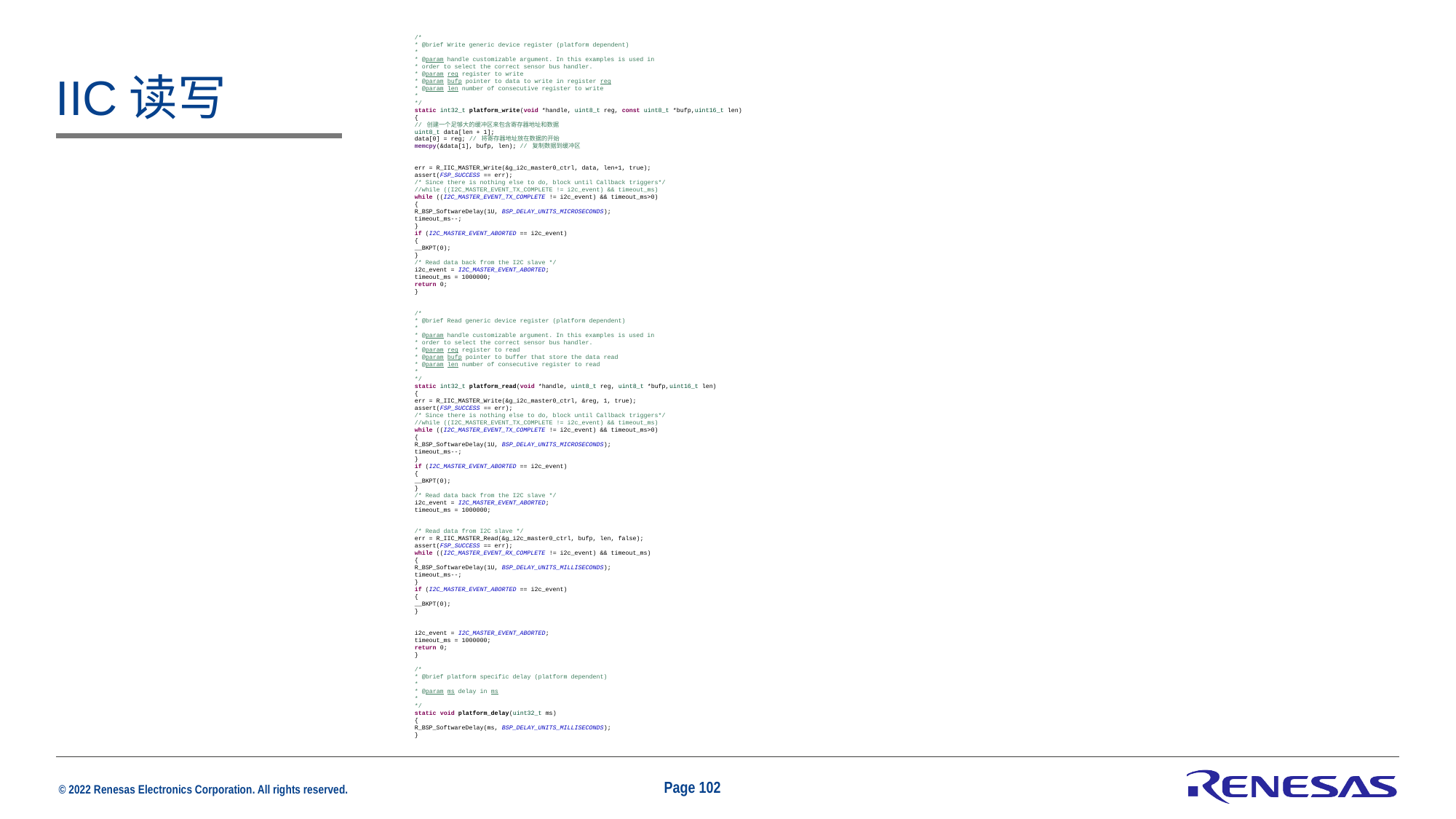

/*
* @brief Write generic device register (platform dependent)
*
* @param handle customizable argument. In this examples is used in
* order to select the correct sensor bus handler.
* @param reg register to write
* @param bufp pointer to data to write in register reg
* @param len number of consecutive register to write
*
*/
static int32_t platform_write(void *handle, uint8_t reg, const uint8_t *bufp,uint16_t len)
{
// 创建一个足够大的缓冲区来包含寄存器地址和数据
uint8_t data[len + 1];
data[0] = reg; // 将寄存器地址放在数据的开始
memcpy(&data[1], bufp, len); // 复制数据到缓冲区

err = R_IIC_MASTER_Write(&g_i2c_master0_ctrl, data, len+1, true);
assert(FSP_SUCCESS == err);
/* Since there is nothing else to do, block until Callback triggers*/
//while ((I2C_MASTER_EVENT_TX_COMPLETE != i2c_event) && timeout_ms)
while ((I2C_MASTER_EVENT_TX_COMPLETE != i2c_event) && timeout_ms>0)
{
R_BSP_SoftwareDelay(1U, BSP_DELAY_UNITS_MICROSECONDS);
timeout_ms--;
}
if (I2C_MASTER_EVENT_ABORTED == i2c_event)
{
__BKPT(0);
}
/* Read data back from the I2C slave */
i2c_event = I2C_MASTER_EVENT_ABORTED;
timeout_ms = 1000000;
return 0;
}

/*
* @brief Read generic device register (platform dependent)
*
* @param handle customizable argument. In this examples is used in
* order to select the correct sensor bus handler.
* @param reg register to read
* @param bufp pointer to buffer that store the data read
* @param len number of consecutive register to read
*
*/
static int32_t platform_read(void *handle, uint8_t reg, uint8_t *bufp,uint16_t len)
{
err = R_IIC_MASTER_Write(&g_i2c_master0_ctrl, &reg, 1, true);
assert(FSP_SUCCESS == err);
/* Since there is nothing else to do, block until Callback triggers*/
//while ((I2C_MASTER_EVENT_TX_COMPLETE != i2c_event) && timeout_ms)
while ((I2C_MASTER_EVENT_TX_COMPLETE != i2c_event) && timeout_ms>0)
{
R_BSP_SoftwareDelay(1U, BSP_DELAY_UNITS_MICROSECONDS);
timeout_ms--;
}
if (I2C_MASTER_EVENT_ABORTED == i2c_event)
{
__BKPT(0);
}
/* Read data back from the I2C slave */
i2c_event = I2C_MASTER_EVENT_ABORTED;
timeout_ms = 1000000;

/* Read data from I2C slave */
err = R_IIC_MASTER_Read(&g_i2c_master0_ctrl, bufp, len, false);
assert(FSP_SUCCESS == err);
while ((I2C_MASTER_EVENT_RX_COMPLETE != i2c_event) && timeout_ms)
{
R_BSP_SoftwareDelay(1U, BSP_DELAY_UNITS_MILLISECONDS);
timeout_ms--;
}
if (I2C_MASTER_EVENT_ABORTED == i2c_event)
{
__BKPT(0);
}

i2c_event = I2C_MASTER_EVENT_ABORTED;
timeout_ms = 1000000;
return 0;
}

/*
* @brief platform specific delay (platform dependent)
*
* @param ms delay in ms
*
*/
static void platform_delay(uint32_t ms)
{
R_BSP_SoftwareDelay(ms, BSP_DELAY_UNITS_MILLISECONDS);
}
# IIC读写